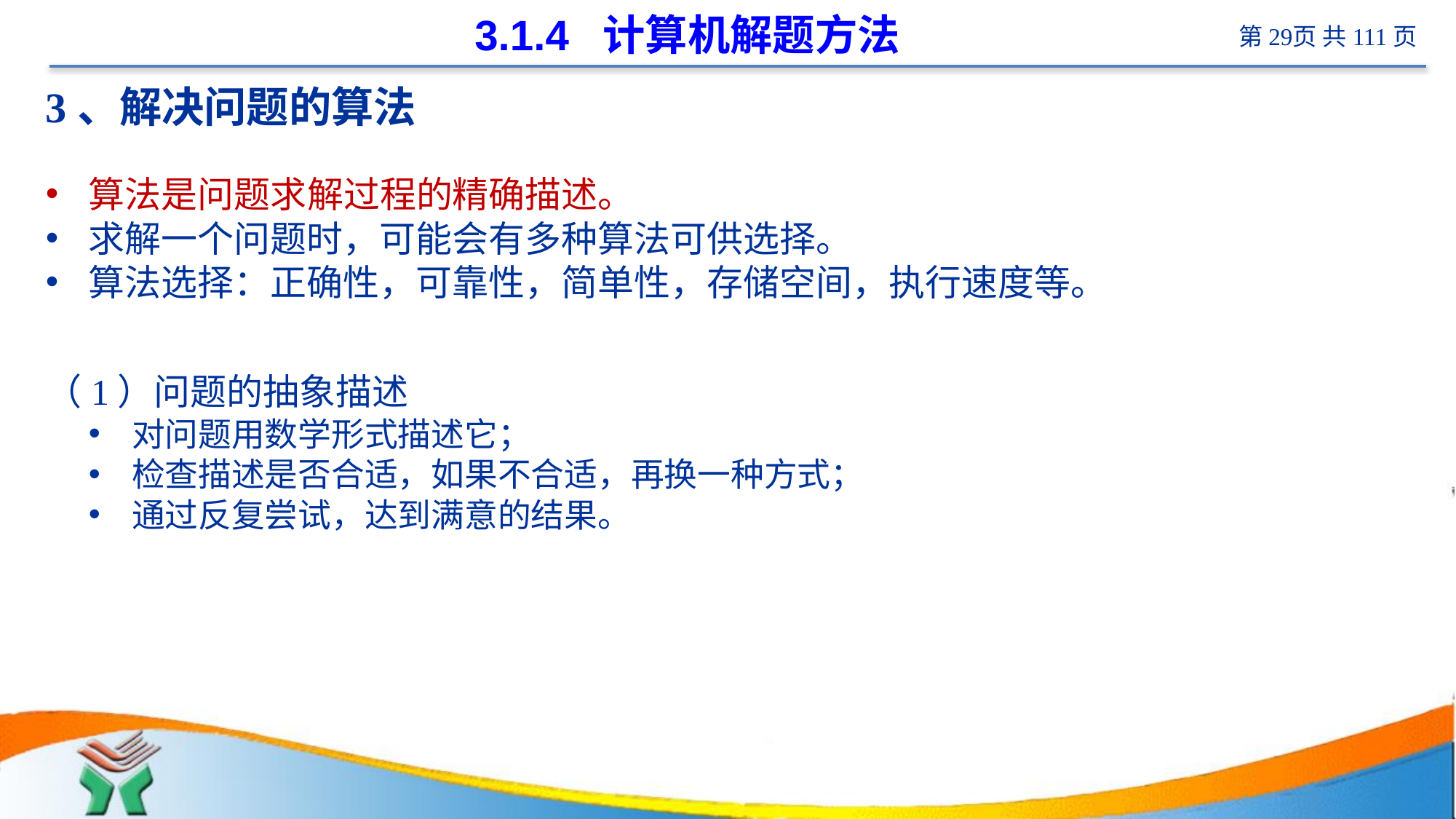

# 3.1.4  计算机解题方法
3、解决问题的算法

算法是问题求解过程的精确描述。
求解一个问题时，可能会有多种算法可供选择。
算法选择：正确性，可靠性，简单性，存储空间，执行速度等。

（1）问题的抽象描述
对问题用数学形式描述它；
检查描述是否合适，如果不合适，再换一种方式；
通过反复尝试，达到满意的结果。